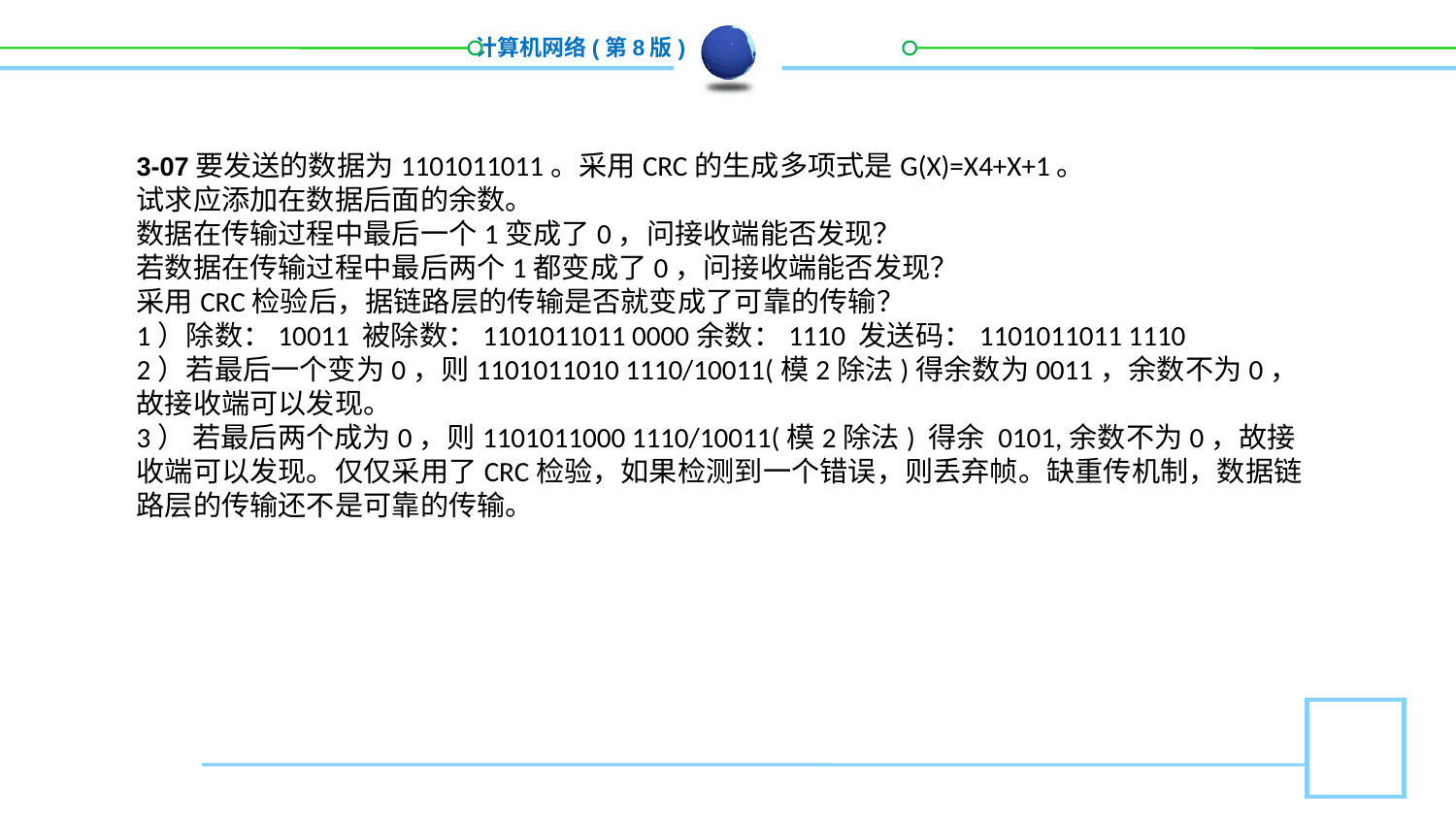

3-07要发送的数据为1101011011。采用CRC的生成多项式是G(X)=X4+X+1。
试求应添加在数据后面的余数。
数据在传输过程中最后一个1变成了0，问接收端能否发现？
若数据在传输过程中最后两个1都变成了0，问接收端能否发现？
采用CRC检验后，据链路层的传输是否就变成了可靠的传输？
1）除数：10011 被除数：1101011011 0000余数：1110 发送码：1101011011 1110
2）若最后一个变为0，则1101011010 1110/10011(模2除法)得余数为0011，余数不为0，故接收端可以发现。
3） 若最后两个成为0，则1101011000 1110/10011(模2除法) 得余 0101,余数不为0，故接收端可以发现。仅仅采用了CRC检验，如果检测到一个错误，则丢弃帧。缺重传机制，数据链路层的传输还不是可靠的传输。